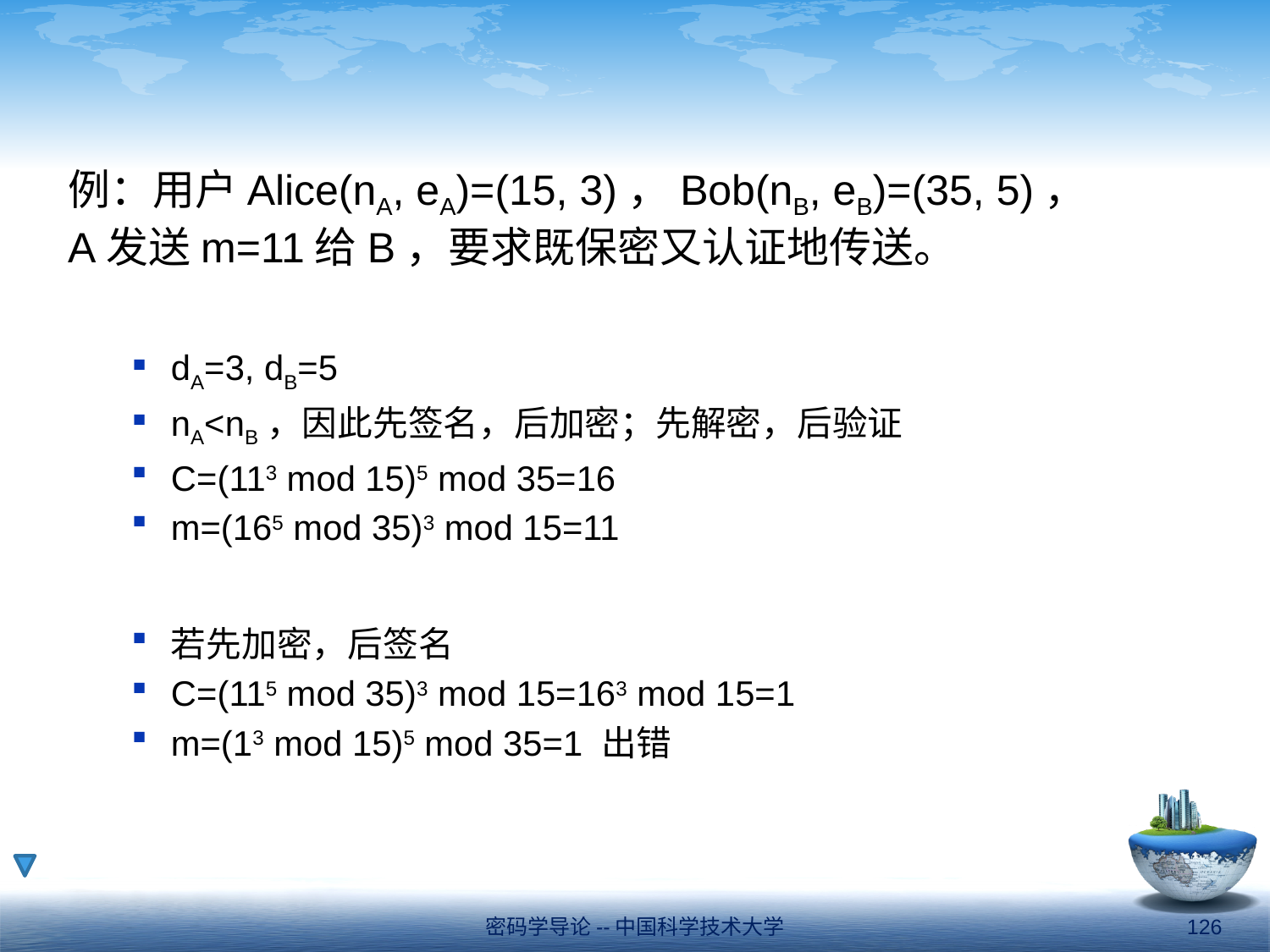

例：用户Alice(nA, eA)=(15, 3)，Bob(nB, eB)=(35, 5)，
A发送m=11给B，要求既保密又认证地传送。

dA=3, dB=5
nA<nB，因此先签名，后加密；先解密，后验证
C=(113 mod 15)5 mod 35=16
m=(165 mod 35)3 mod 15=11

若先加密，后签名
C=(115 mod 35)3 mod 15=163 mod 15=1
m=(13 mod 15)5 mod 35=1 出错

密码学导论--中国科学技术大学
126